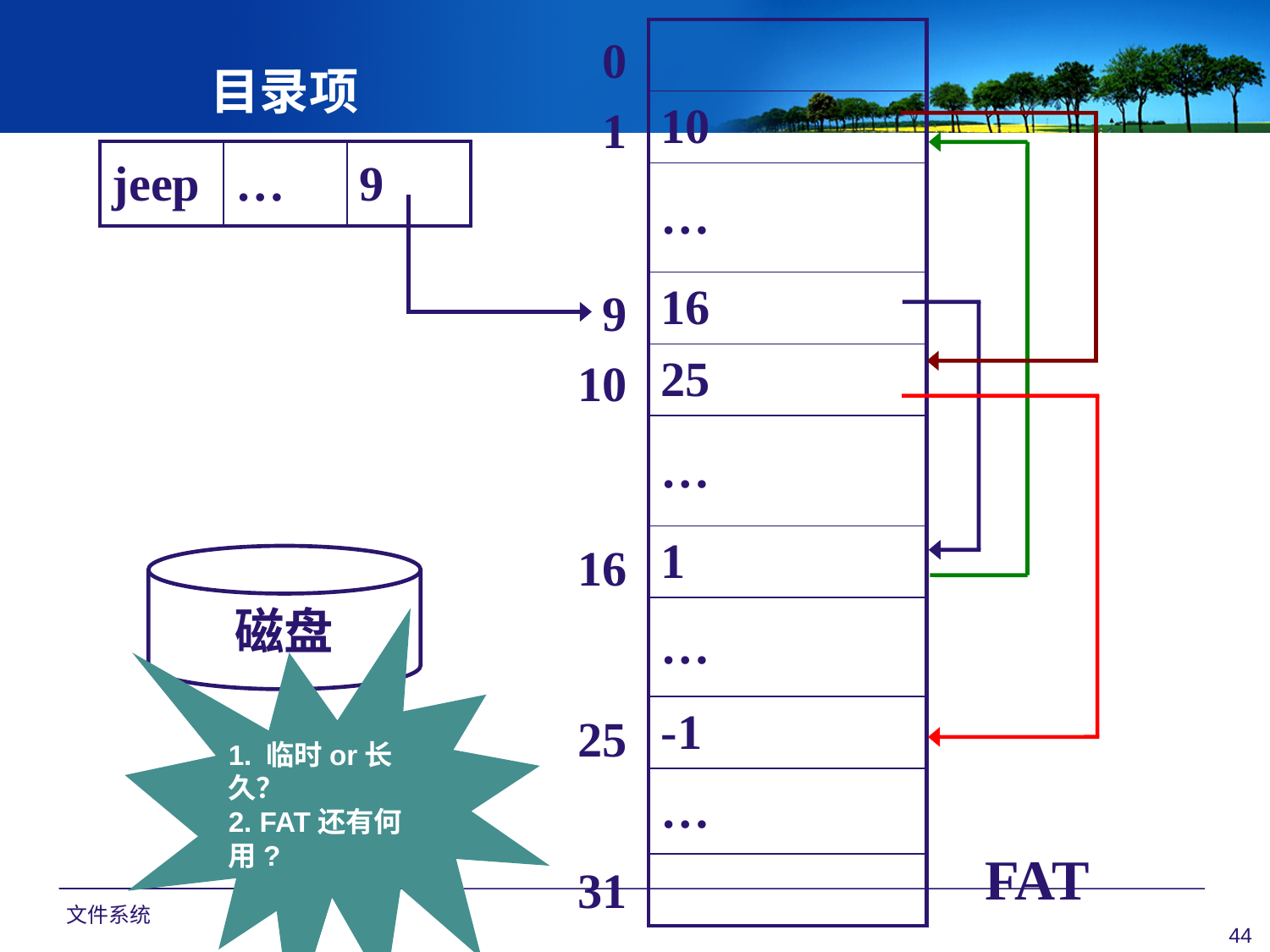

|  |
| --- |
| 10 |
| … |
| 16 |
| 25 |
| … |
| 1 |
| … |
| -1 |
| … |
|  |
0
目录项
1

| jeep | … | 9 |
| --- | --- | --- |

9

10

16
磁盘
25
1. 临时or长久？
2. FAT还有何用?
FAT
31
文件系统
44